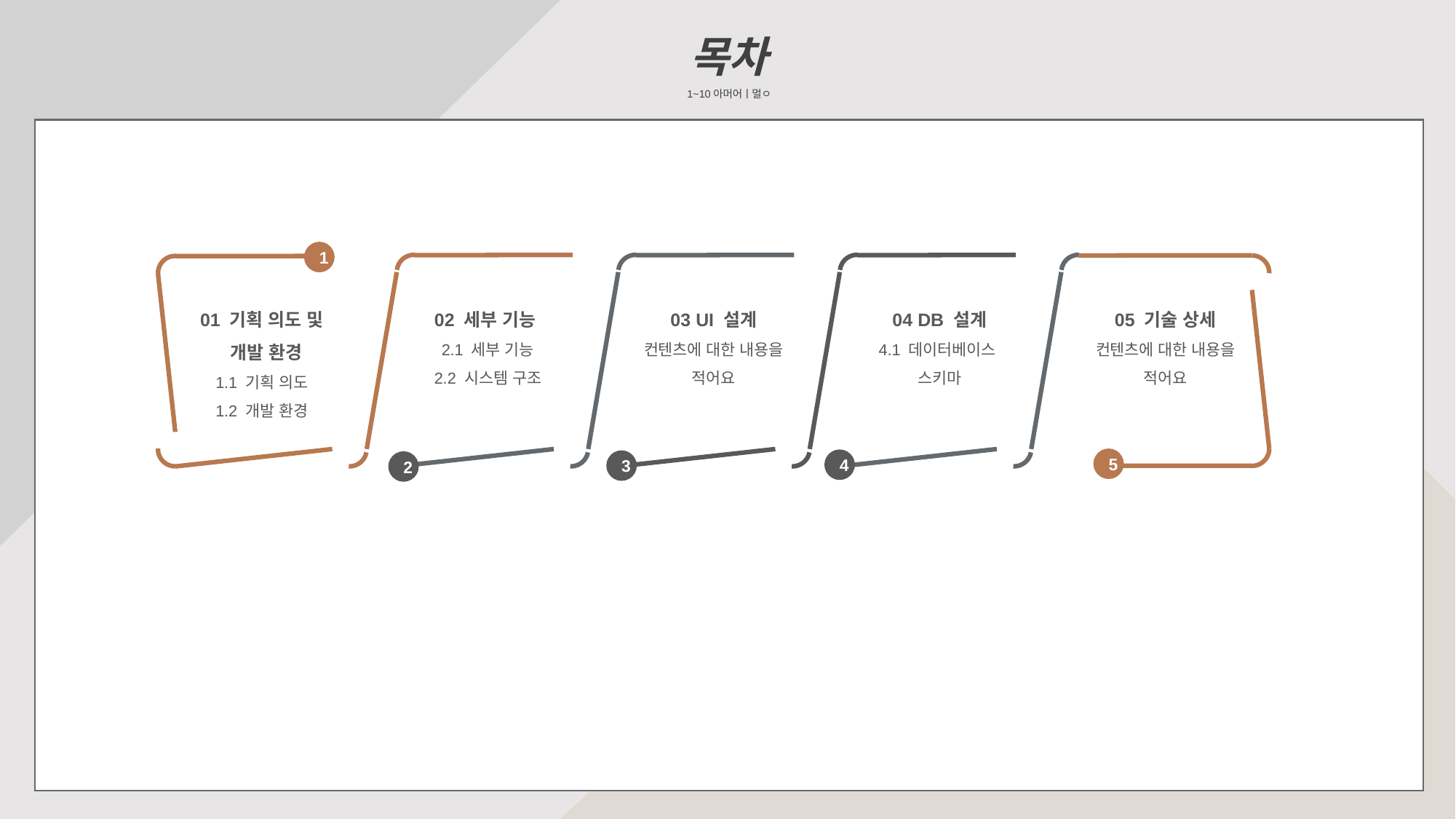

목차
1~10아머어ㅣ멀ㅇ

1

01 기획 의도 및
 개발 환경
1.1 기획 의도
1.2 개발 환경
02 세부 기능
2.1 세부 기능
2.2 시스템 구조
03 UI 설계
컨텐츠에 대한 내용을 적어요
04 DB 설계
4.1 데이터베이스
스키마
05 기술 상세
컨텐츠에 대한 내용을 적어요
5
4
3
2